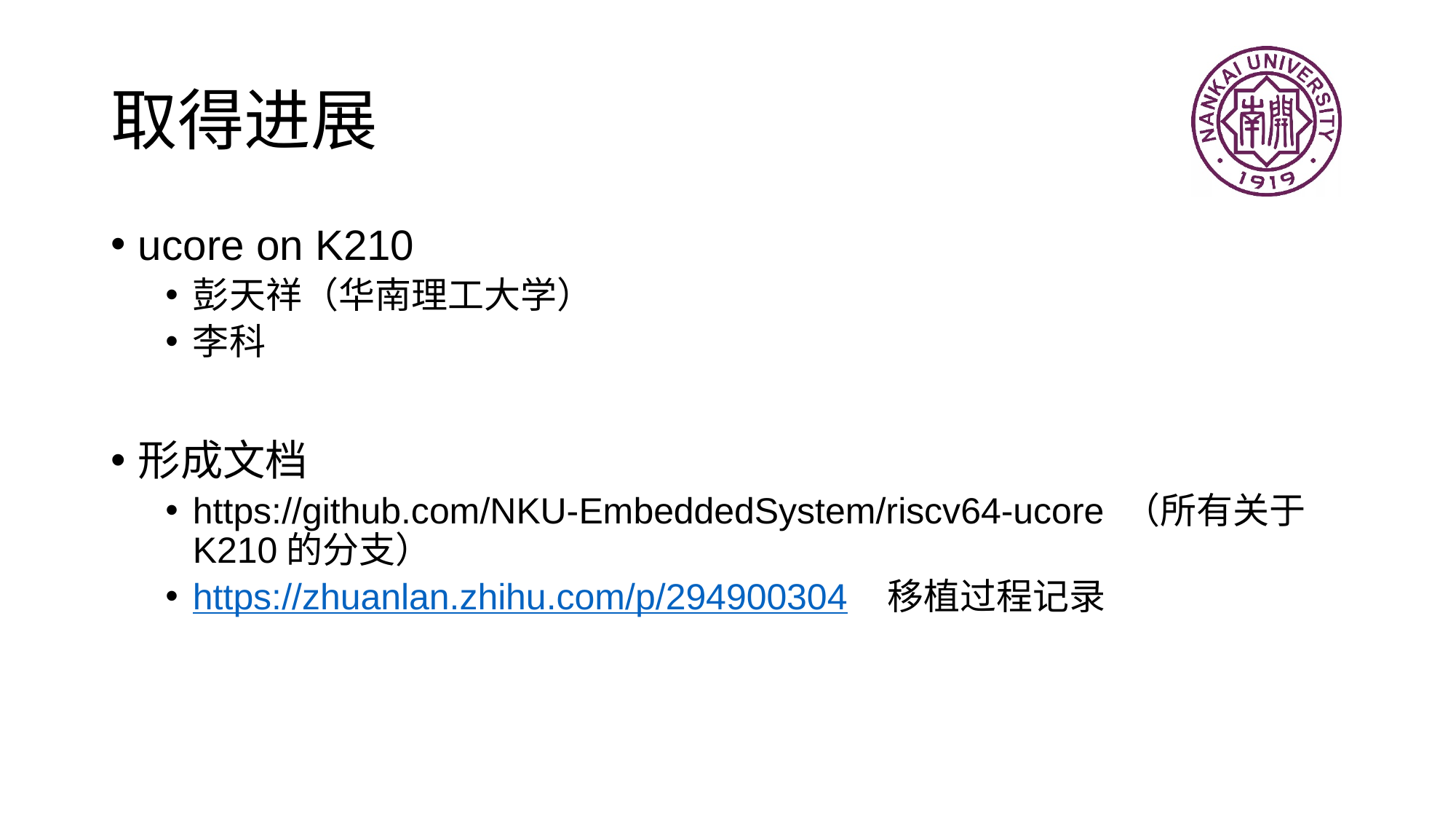

# 取得进展
ucore on K210
彭天祥（华南理工大学）
李科

形成文档
https://github.com/NKU-EmbeddedSystem/riscv64-ucore （所有关于K210的分支）
https://zhuanlan.zhihu.com/p/294900304   移植过程记录